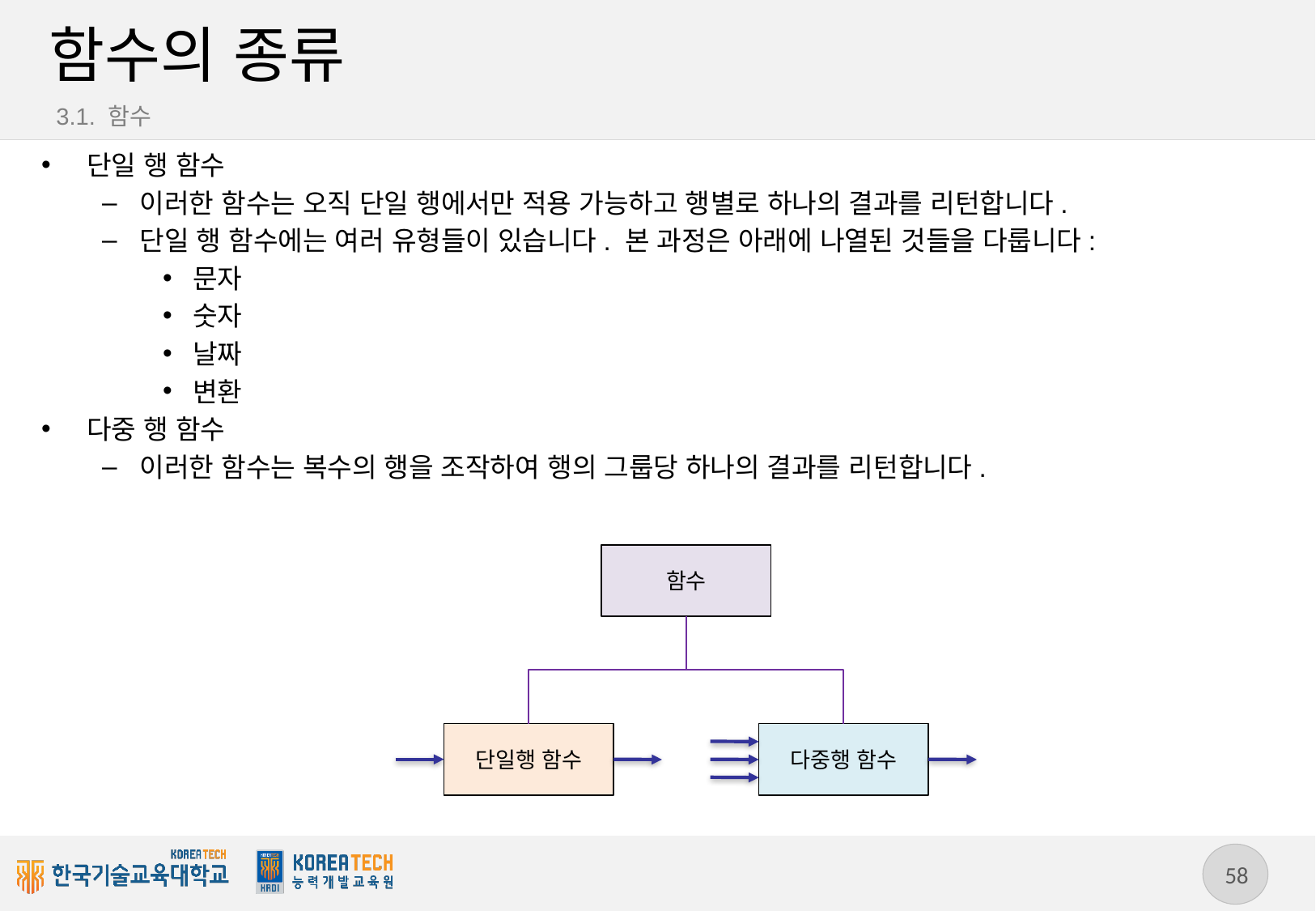

# 함수의 종류
3.1. 함수
단일 행 함수
이러한 함수는 오직 단일 행에서만 적용 가능하고 행별로 하나의 결과를 리턴합니다.
단일 행 함수에는 여러 유형들이 있습니다. 본 과정은 아래에 나열된 것들을 다룹니다:
문자
숫자
날짜
변환
다중 행 함수
이러한 함수는 복수의 행을 조작하여 행의 그룹당 하나의 결과를 리턴합니다.

함수
단일행 함수
다중행 함수